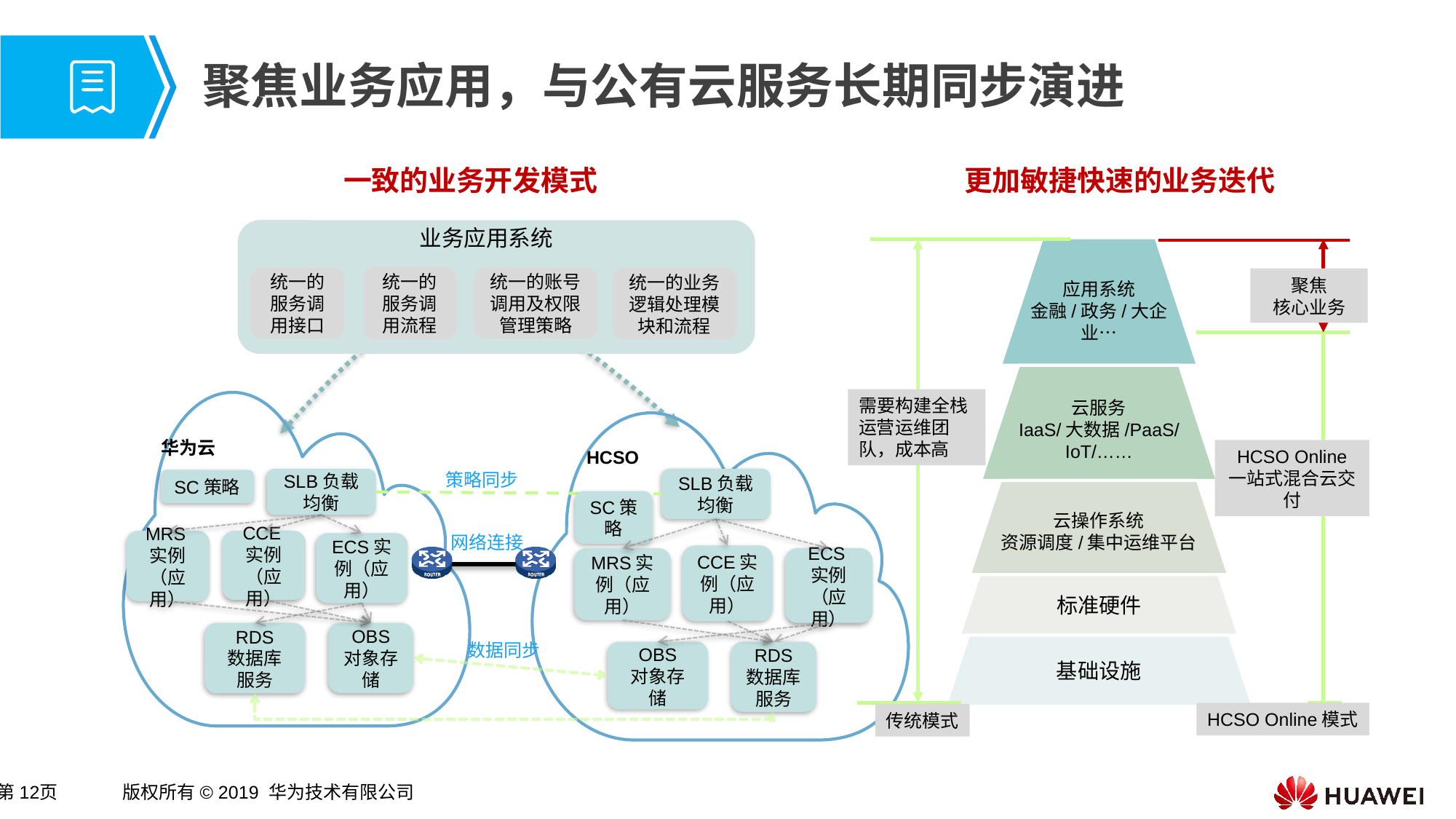

# 聚焦业务应用，与公有云服务长期同步演进
一致的业务开发模式
更加敏捷快速的业务迭代
业务应用系统

应用系统
金融/政务/大企业…
云服务
IaaS/大数据/PaaS/IoT/……
云操作系统
资源调度/集中运维平台
标准硬件
基础设施
统一的服务调用流程
统一的服务调用接口
统一的账号调用及权限管理策略
统一的业务逻辑处理模块和流程
聚焦
核心业务
灾备管理

需要构建全栈运营运维团队，成本高

华为云
HCSO Online
一站式混合云交付
HCSO
策略同步
SLB负载均衡
SLB负载均衡
SC策略
SC策略
网络连接
MRS实例（应用）
CCE实例（应用）
ECS实例（应用）
CCE实例（应用）

ECS实例（应用）
MRS实例（应用）
RDS
数据库服务
OBS
对象存储
数据同步
OBS
对象存储
RDS
数据库服务
HCSO Online模式
传统模式